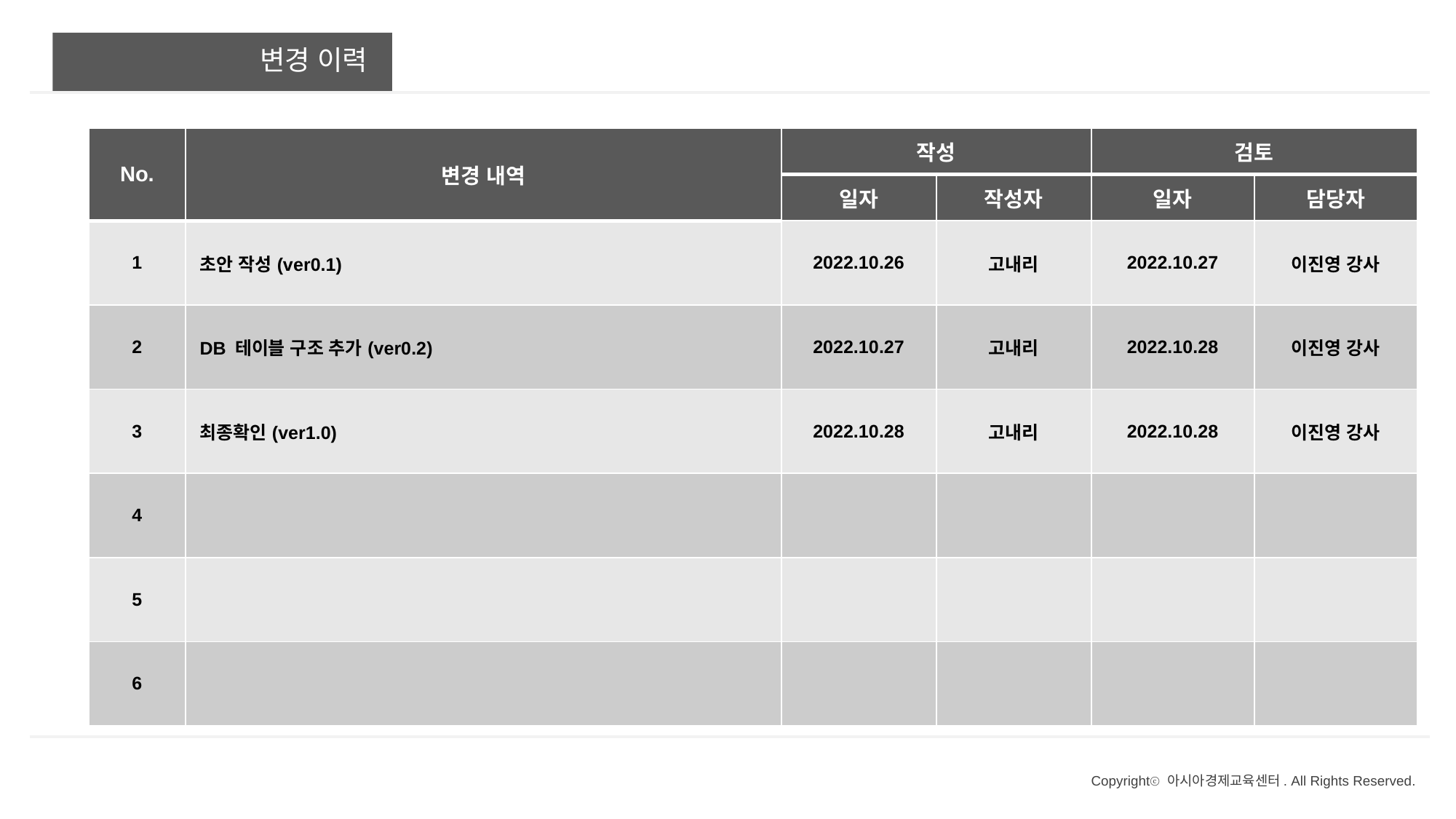

변경 이력 관리

변경 이력
| No. | 변경 내역 | 작성 |  | 검토 |  |
| --- | --- | --- | --- | --- | --- |
|  |  | 일자 | 작성자 | 일자 | 담당자 |
| 1 | 초안 작성(ver0.1) | 2022.10.26 | 고내리 | 2022.10.27 | 이진영 강사 |
| 2 | DB 테이블 구조 추가(ver0.2) | 2022.10.27 | 고내리 | 2022.10.28 | 이진영 강사 |
| 3 | 최종확인(ver1.0) | 2022.10.28 | 고내리 | 2022.10.28 | 이진영 강사 |
| 4 |  |  |  |  |  |
| 5 |  |  |  |  |  |
| 6 |  |  |  |  |  |
Copyrightⓒ 아시아경제교육센터. All Rights Reserved.